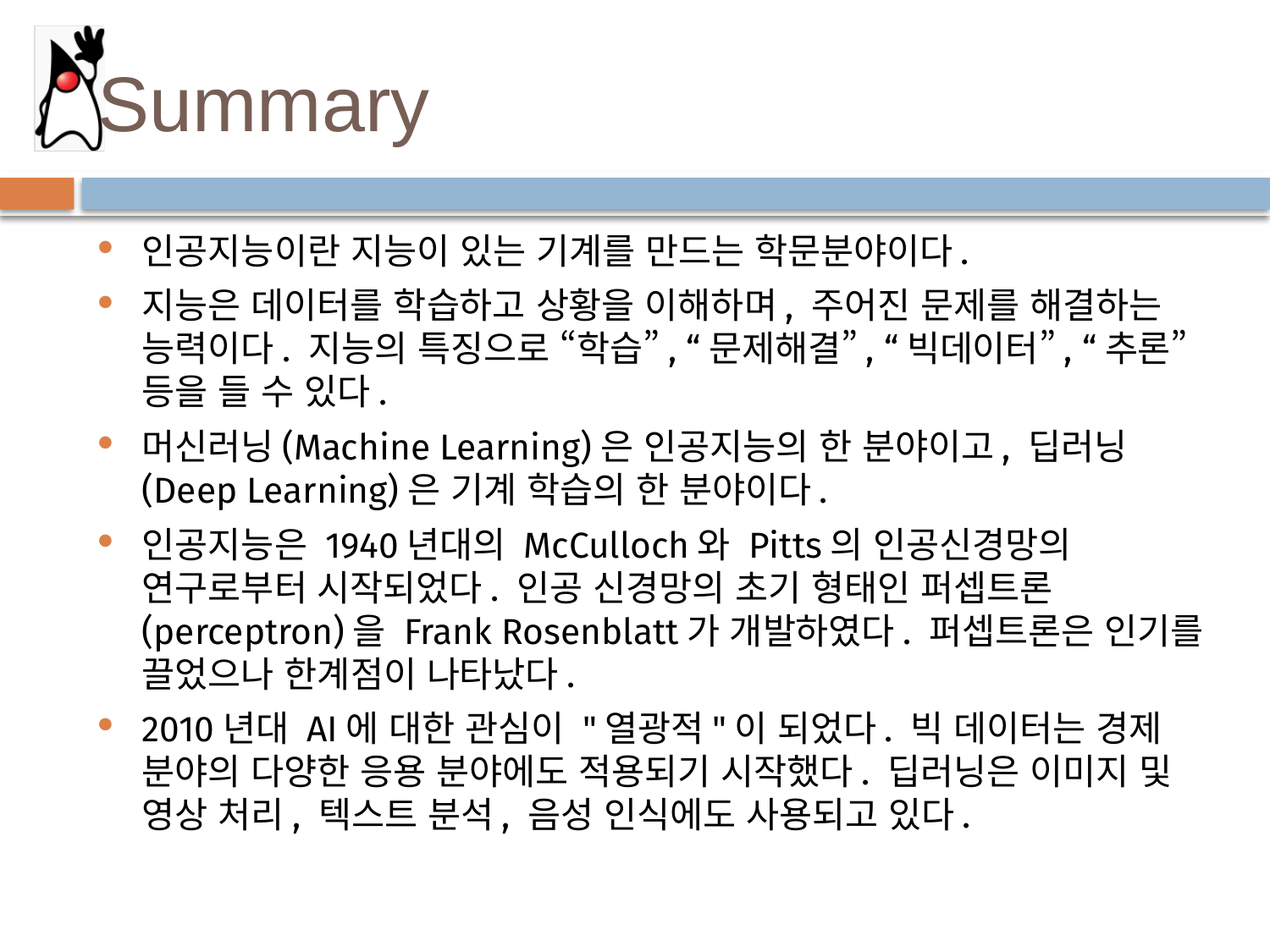

# Summary
인공지능이란 지능이 있는 기계를 만드는 학문분야이다.
지능은 데이터를 학습하고 상황을 이해하며, 주어진 문제를 해결하는 능력이다. 지능의 특징으로 “학습”, “문제해결”, “빅데이터”, “추론” 등을 들 수 있다.
머신러닝(Machine Learning)은 인공지능의 한 분야이고, 딥러닝(Deep Learning)은 기계 학습의 한 분야이다.
인공지능은 1940년대의 McCulloch와 Pitts의 인공신경망의 연구로부터 시작되었다. 인공 신경망의 초기 형태인 퍼셉트론(perceptron)을 Frank Rosenblatt가 개발하였다. 퍼셉트론은 인기를 끌었으나 한계점이 나타났다.
2010년대 AI에 대한 관심이 "열광적"이 되었다. 빅 데이터는 경제 분야의 다양한 응용 분야에도 적용되기 시작했다. 딥러닝은 이미지 및 영상 처리, 텍스트 분석, 음성 인식에도 사용되고 있다.